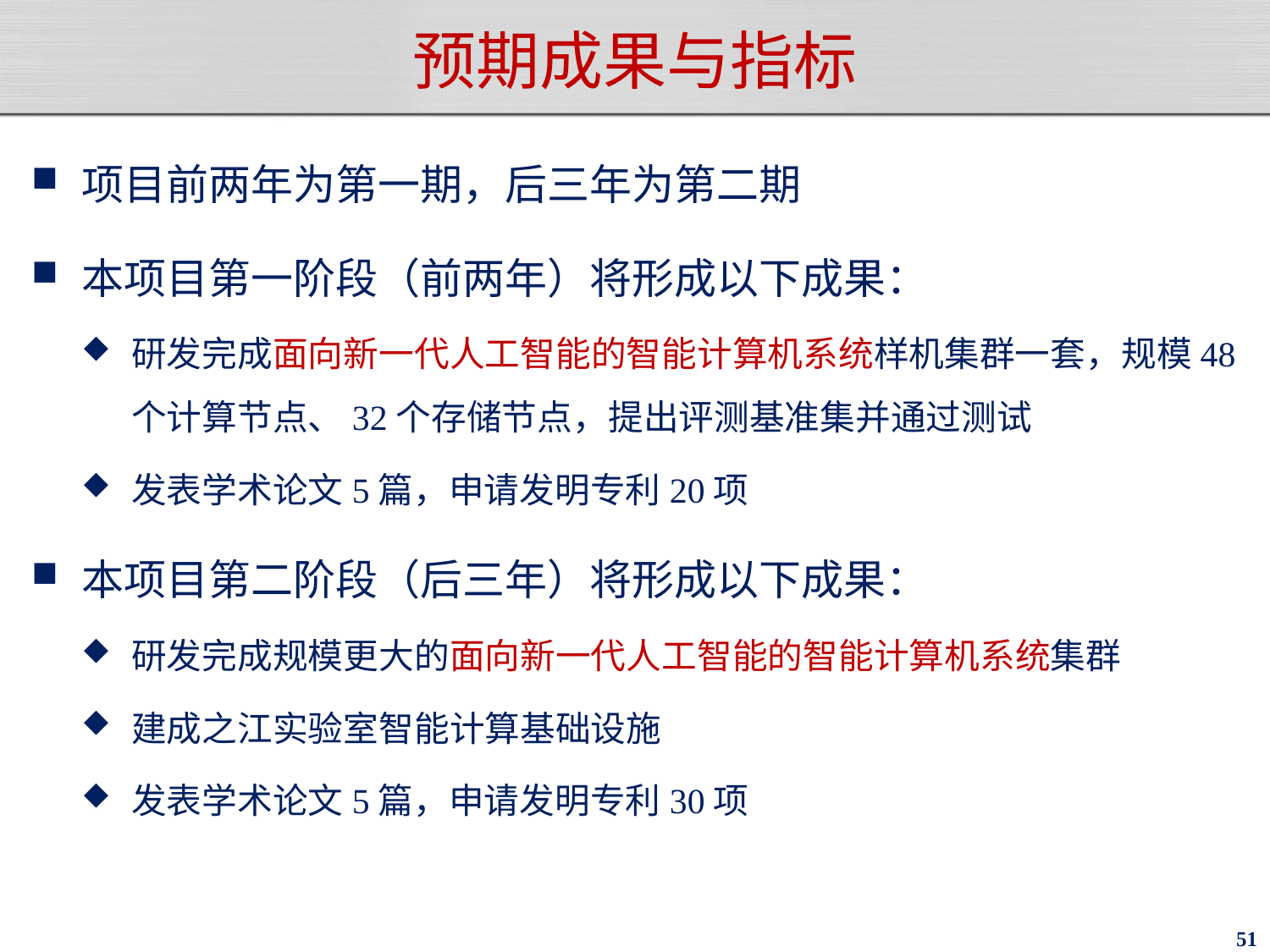

# 预期成果与指标
项目前两年为第一期，后三年为第二期
本项目第一阶段（前两年）将形成以下成果：
研发完成面向新一代人工智能的智能计算机系统样机集群一套，规模48个计算节点、32个存储节点，提出评测基准集并通过测试
发表学术论文5篇，申请发明专利20项
本项目第二阶段（后三年）将形成以下成果：
研发完成规模更大的面向新一代人工智能的智能计算机系统集群
建成之江实验室智能计算基础设施
发表学术论文5篇，申请发明专利30项

51